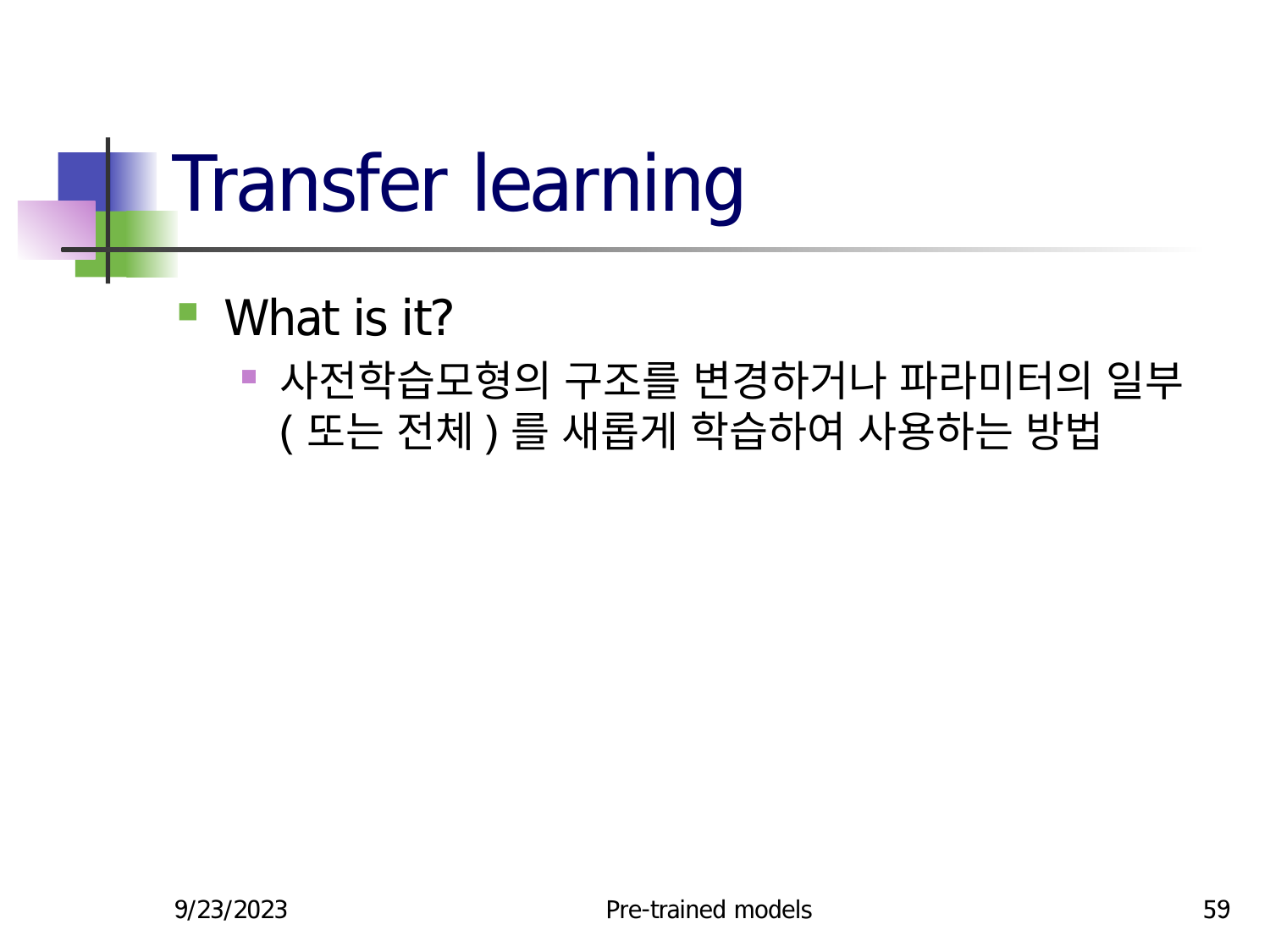

# Transfer learning
What is it?
사전학습모형의 구조를 변경하거나 파라미터의 일부(또는 전체)를 새롭게 학습하여 사용하는 방법

9/23/2023
Pre-trained models
59